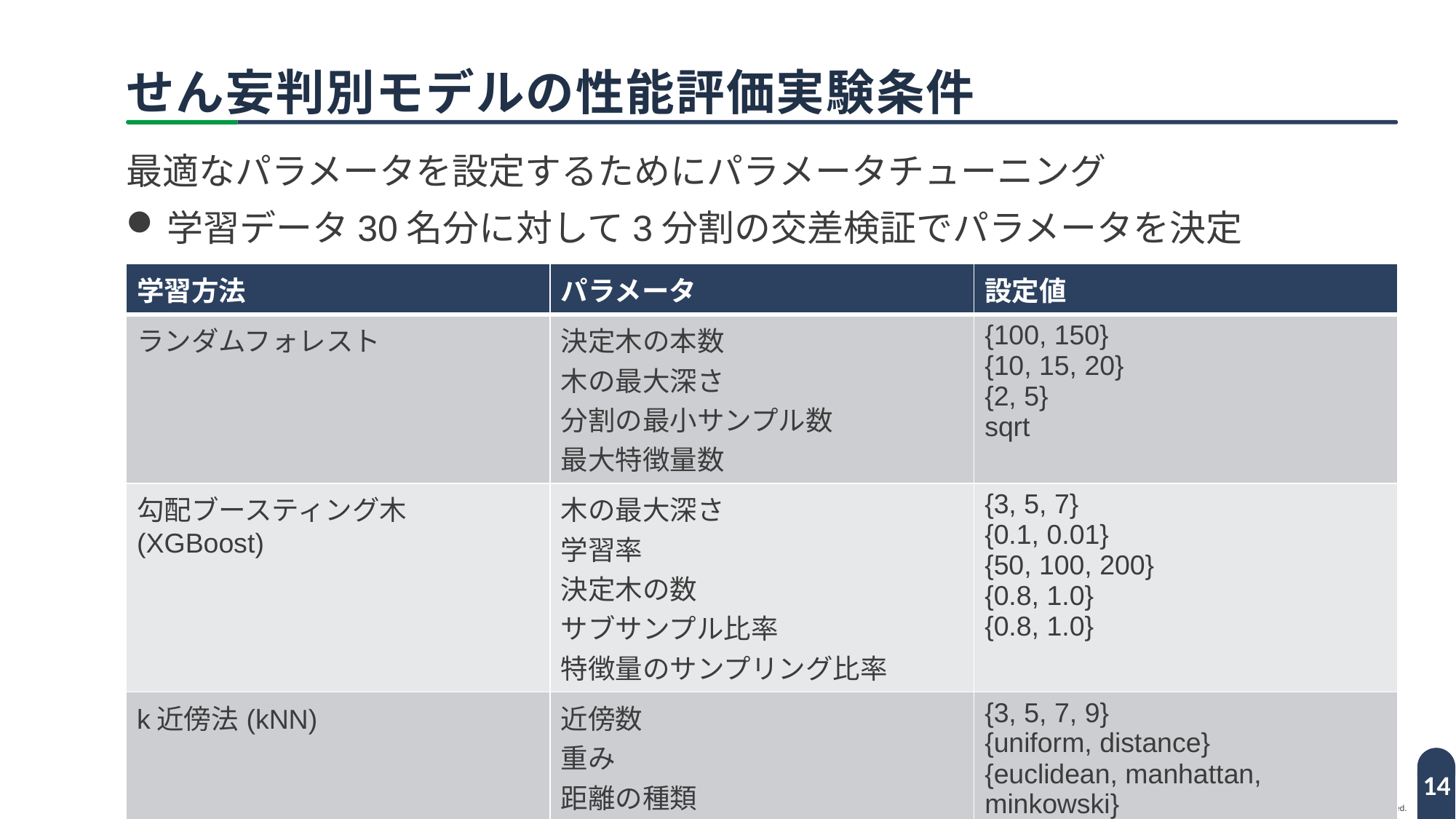

# せん妄判別モデルの性能評価実験条件
最適なパラメータを設定するためにパラメータチューニング
学習データ30名分に対して3分割の交差検証でパラメータを決定

| 学習方法 | パラメータ | 設定値 |
| --- | --- | --- |
| ランダムフォレスト | 決定木の本数 木の最大深さ 分割の最小サンプル数 最大特徴量数 | {100, 150} {10, 15, 20} {2, 5} sqrt |
| 勾配ブースティング木(XGBoost) | 木の最大深さ 学習率 決定木の数 サブサンプル比率 特徴量のサンプリング比率 | {3, 5, 7} {0.1, 0.01} {50, 100, 200} {0.8, 1.0} {0.8, 1.0} |
| k近傍法(kNN) | 近傍数 重み 距離の種類 | {3, 5, 7, 9} {uniform, distance} {euclidean, manhattan, minkowski} |